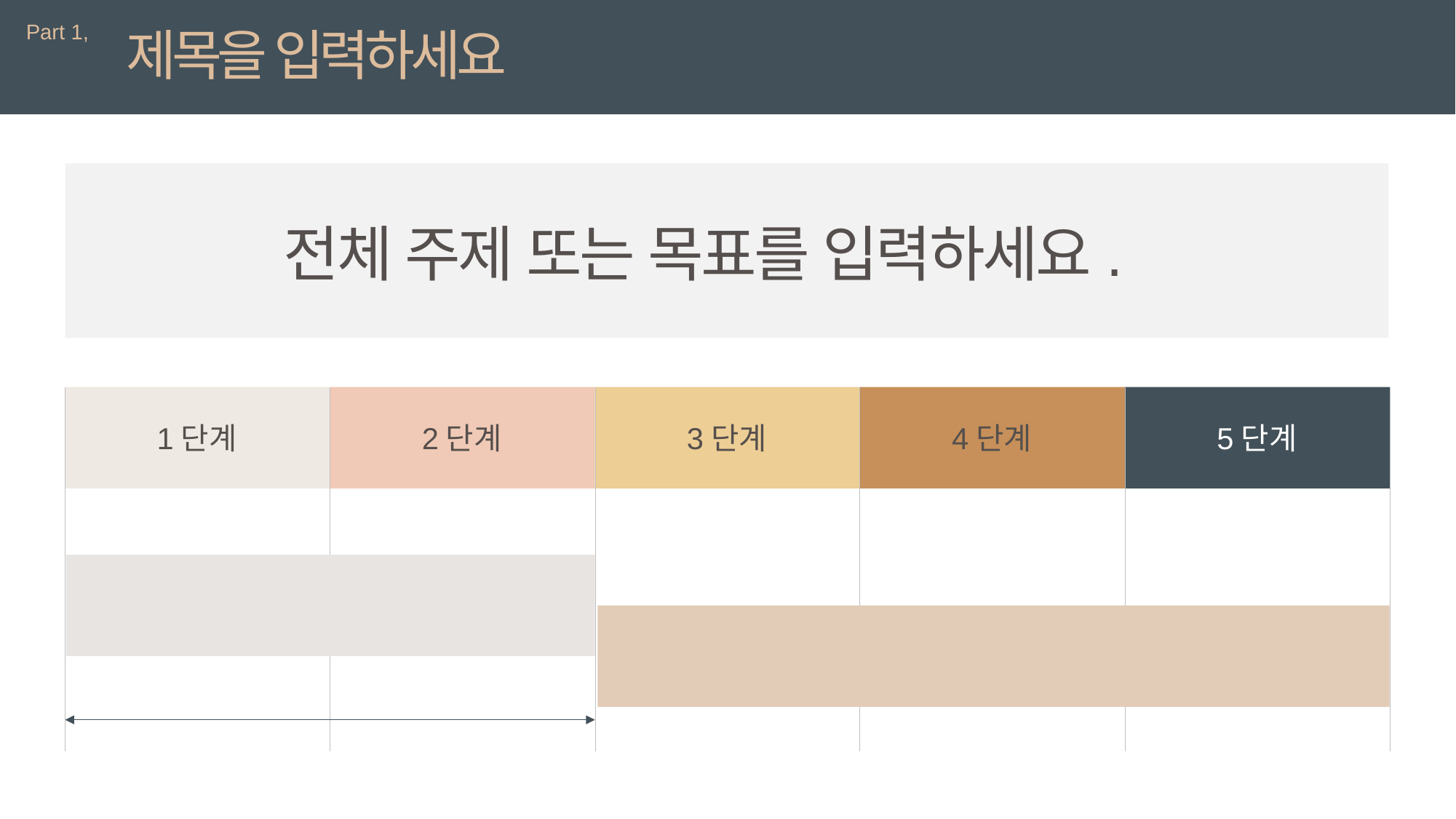

Part 1,
제목을 입력하세요

전체 주제 또는 목표를 입력하세요.

1단계
2단계
3단계
4단계
5단계